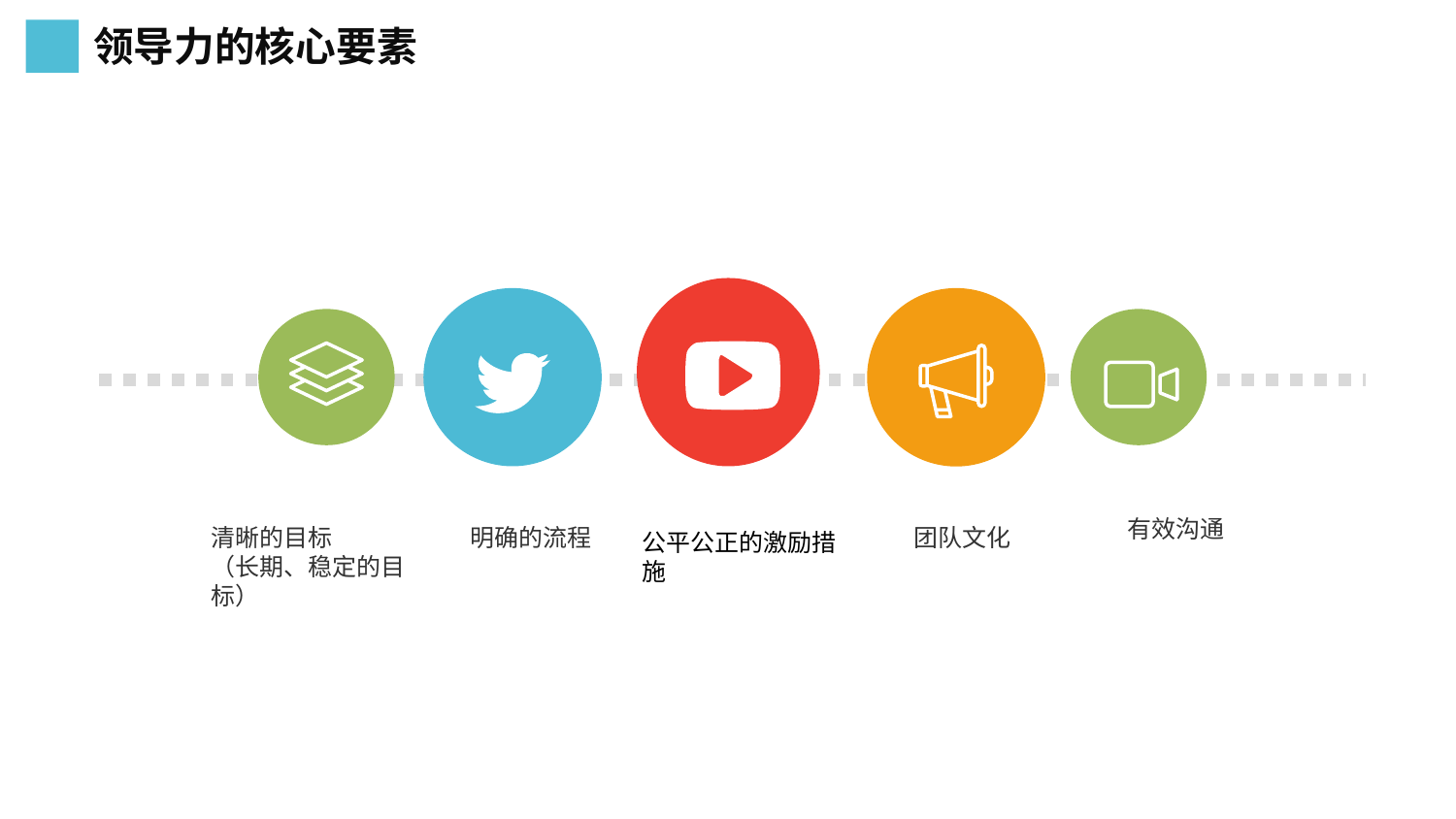

领导力的核心要素

有效沟通
明确的流程
团队文化
清晰的目标
（长期、稳定的目标）
公平公正的激励措施